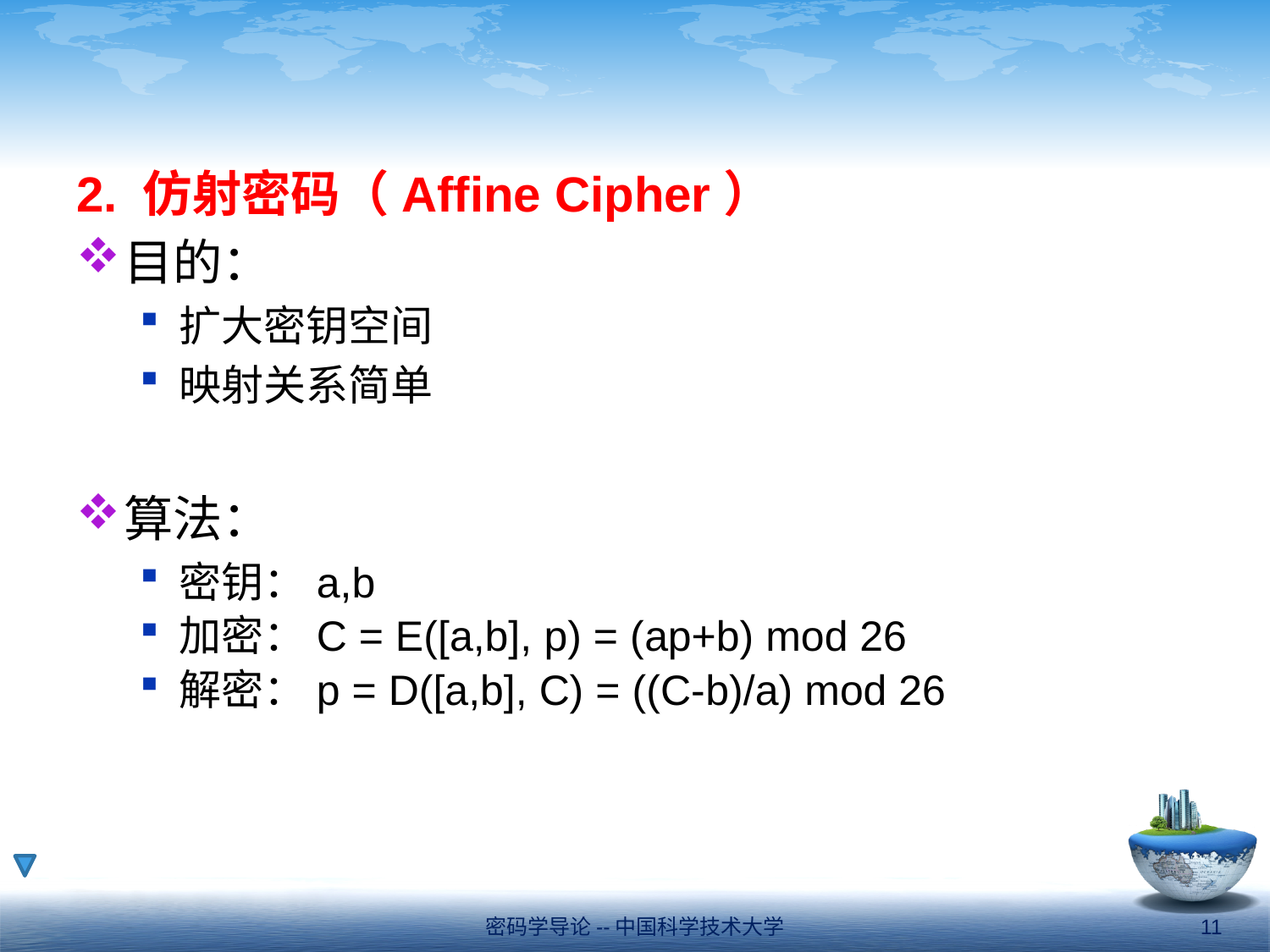

#
2. 仿射密码（Affine Cipher）
目的：
扩大密钥空间
映射关系简单

算法：
密钥：a,b
加密：C = E([a,b], p) = (ap+b) mod 26
解密：p = D([a,b], C) = ((C-b)/a) mod 26

密码学导论--中国科学技术大学
11